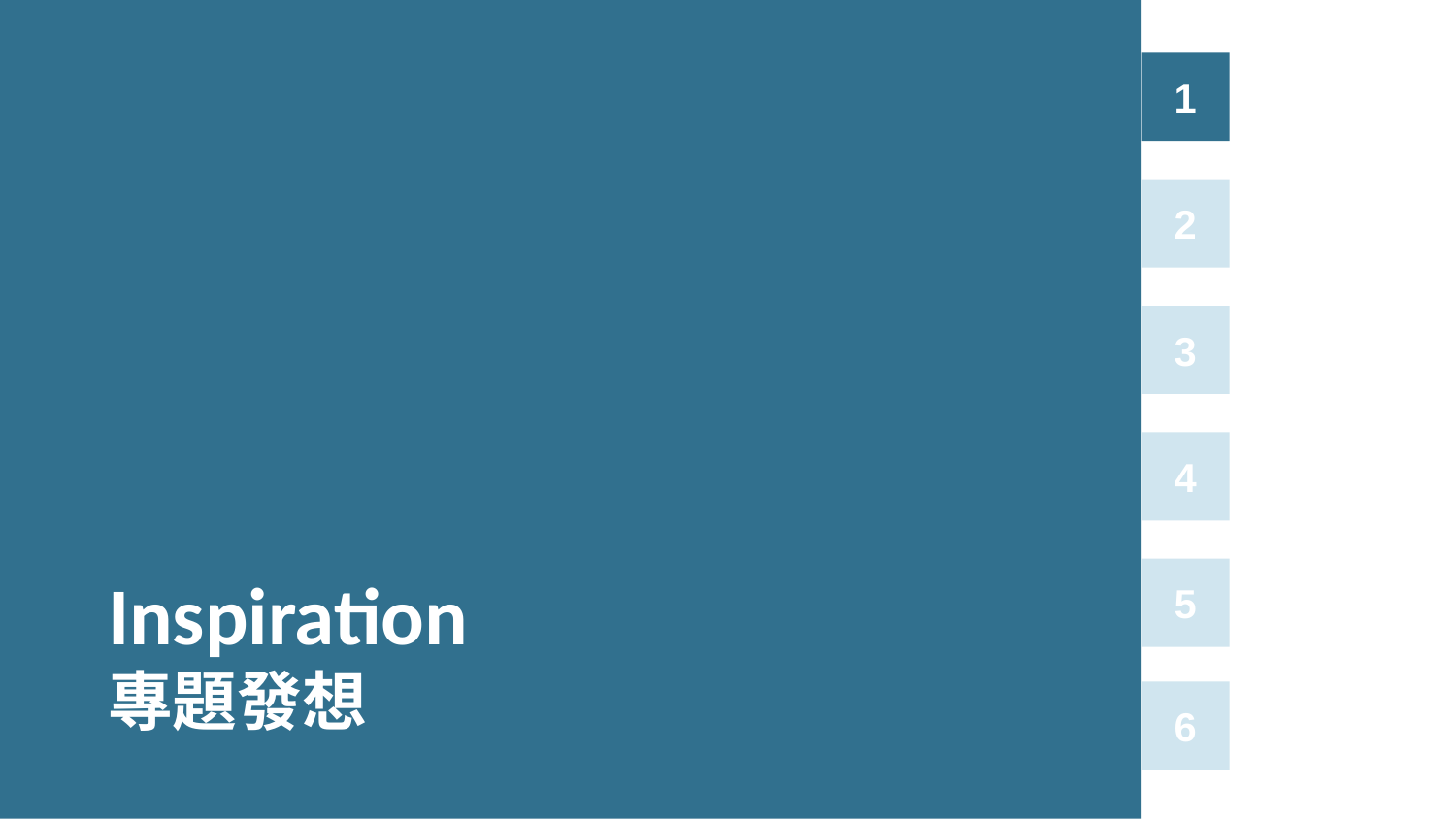

1
2
3
4
Inspiration
專題發想
5
6